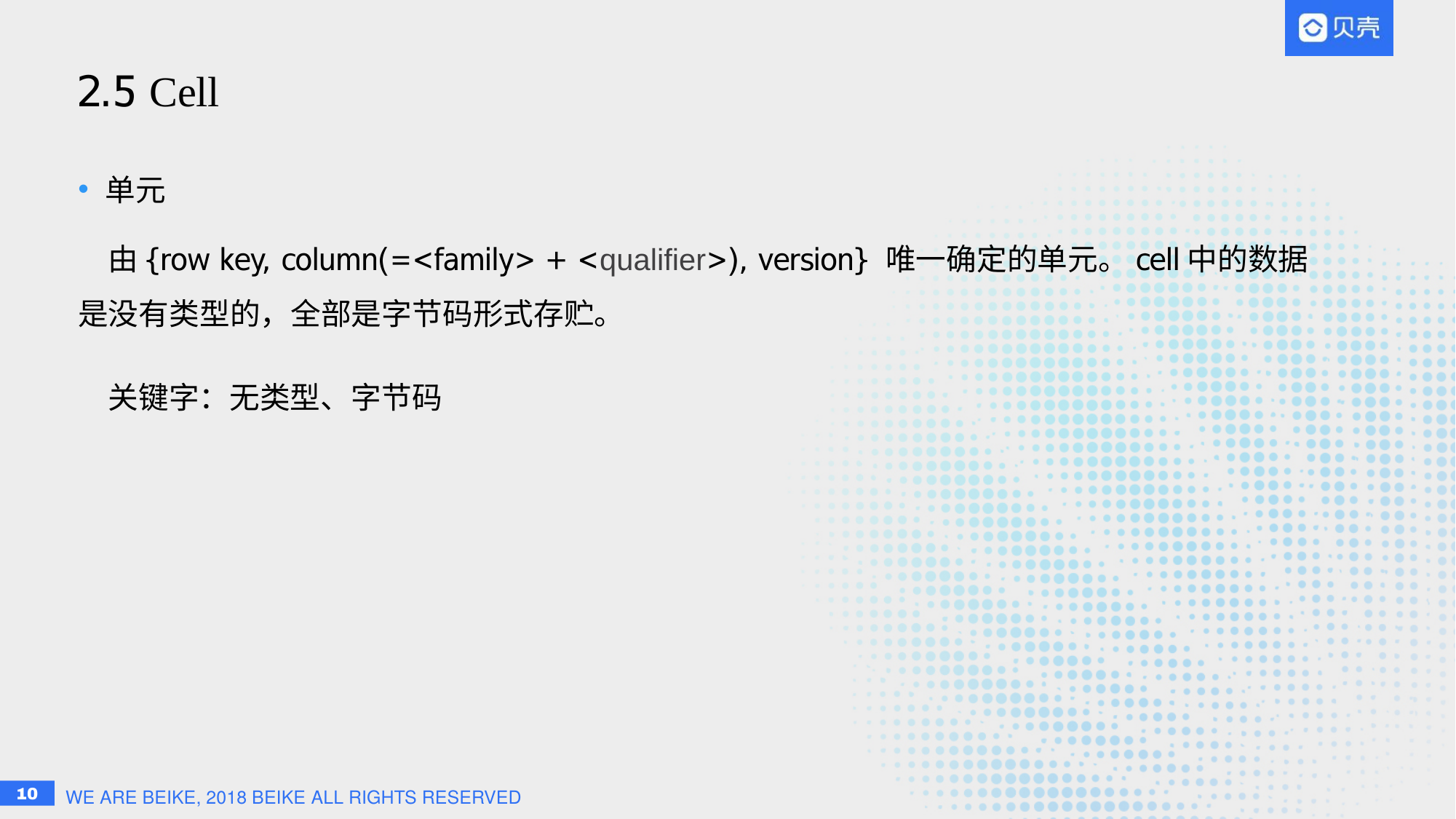

# 2.5 Cell
单元
由{row key, column(=<family> + <qualifier>), version} 唯一确定的单元。cell中的数据是没有类型的，全部是字节码形式存贮。
关键字：无类型、字节码